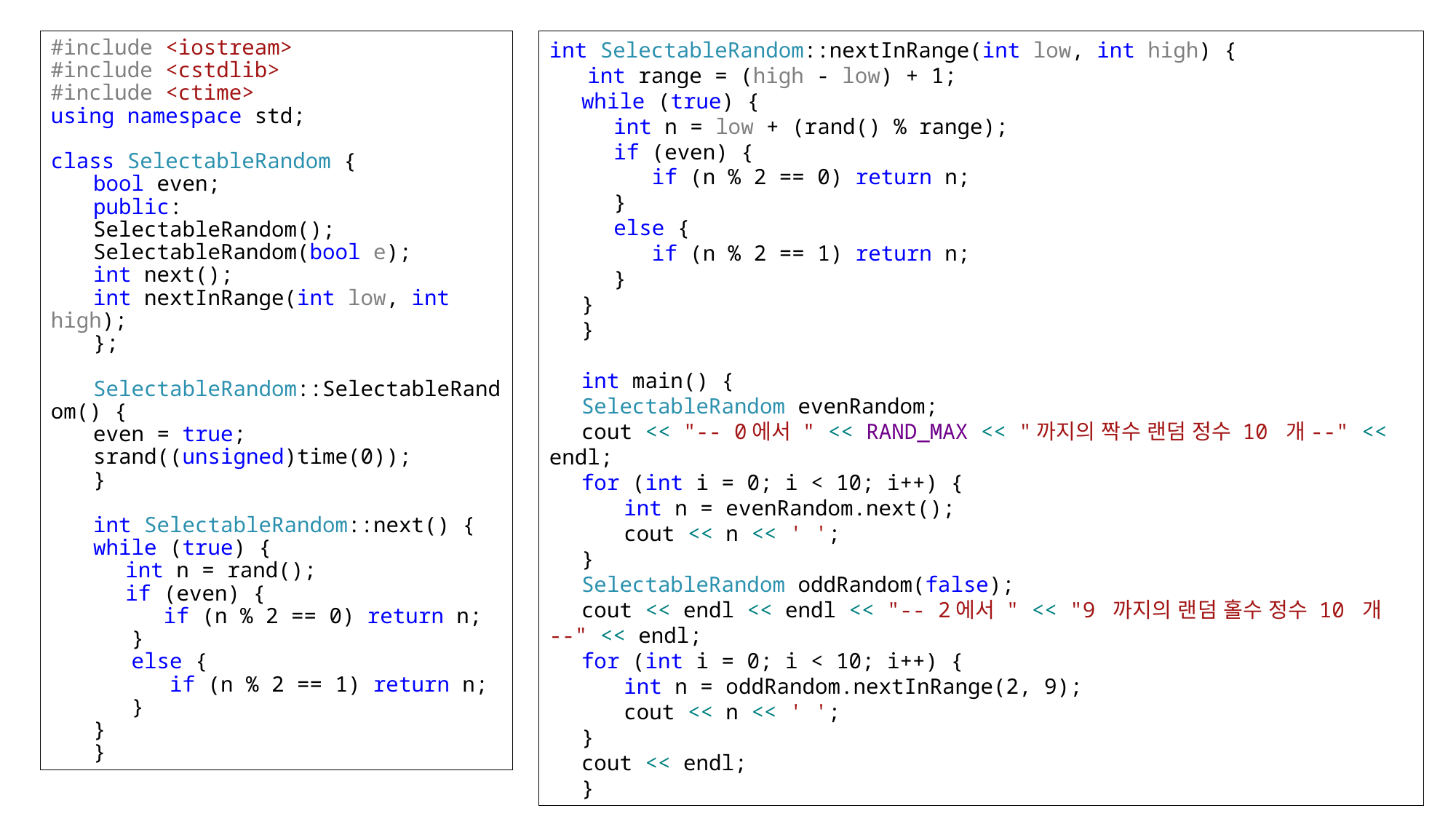

#include <iostream>
#include <cstdlib>
#include <ctime>
using namespace std;

class SelectableRandom {
bool even;
public:
SelectableRandom();
SelectableRandom(bool e);
int next();
int nextInRange(int low, int high);
};

SelectableRandom::SelectableRandom() {
even = true;
srand((unsigned)time(0));
}

int SelectableRandom::next() {
while (true) {
int n = rand();
if (even) {
   if (n % 2 == 0) return n;
   }
   else {
      if (n % 2 == 1) return n;
   }
}
}
int SelectableRandom::nextInRange(int low, int high) {
   int range = (high - low) + 1;
while (true) {
int n = low + (rand() % range);
if (even) {
   if (n % 2 == 0) return n;
}
else {
   if (n % 2 == 1) return n;
}
}
}

int main() {
SelectableRandom evenRandom;
cout << "-- 0에서 " << RAND_MAX << "까지의 짝수 랜덤 정수 10 개--" << endl;
for (int i = 0; i < 10; i++) {
int n = evenRandom.next();
cout << n << ' ';
}
SelectableRandom oddRandom(false);
cout << endl << endl << "-- 2에서 " << "9 까지의 랜덤 홀수 정수 10 개 --" << endl;
for (int i = 0; i < 10; i++) {
int n = oddRandom.nextInRange(2, 9);
cout << n << ' ';
}
cout << endl;
}